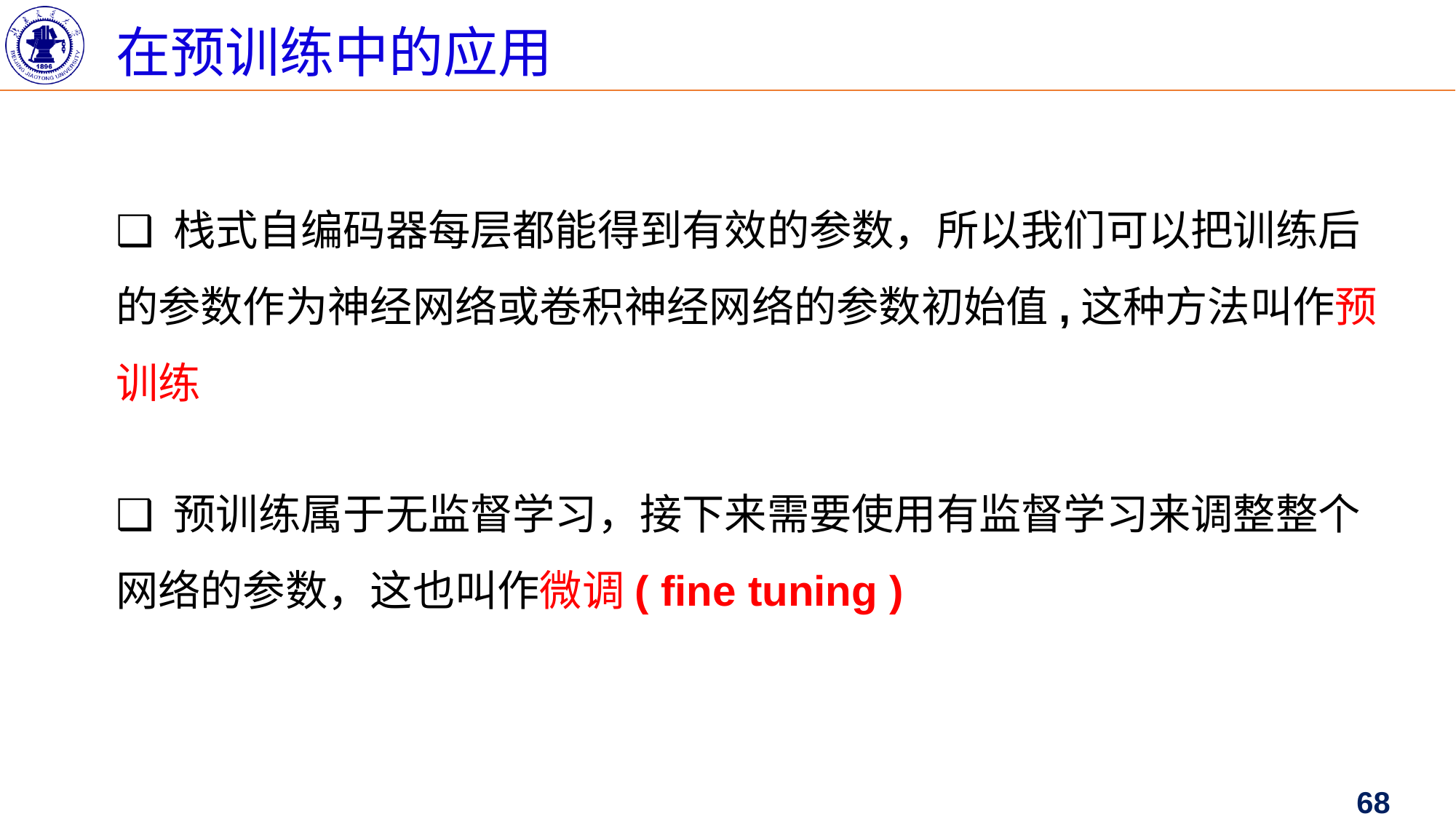

在预训练中的应用
❑ 栈式自编码器每层都能得到有效的参数，所以我们可以把训练后的参数作为神经网络或卷积神经网络的参数初始值,这种方法叫作预训练

❑ 预训练属于无监督学习，接下来需要使用有监督学习来调整整个网络的参数，这也叫作微调( fine tuning )